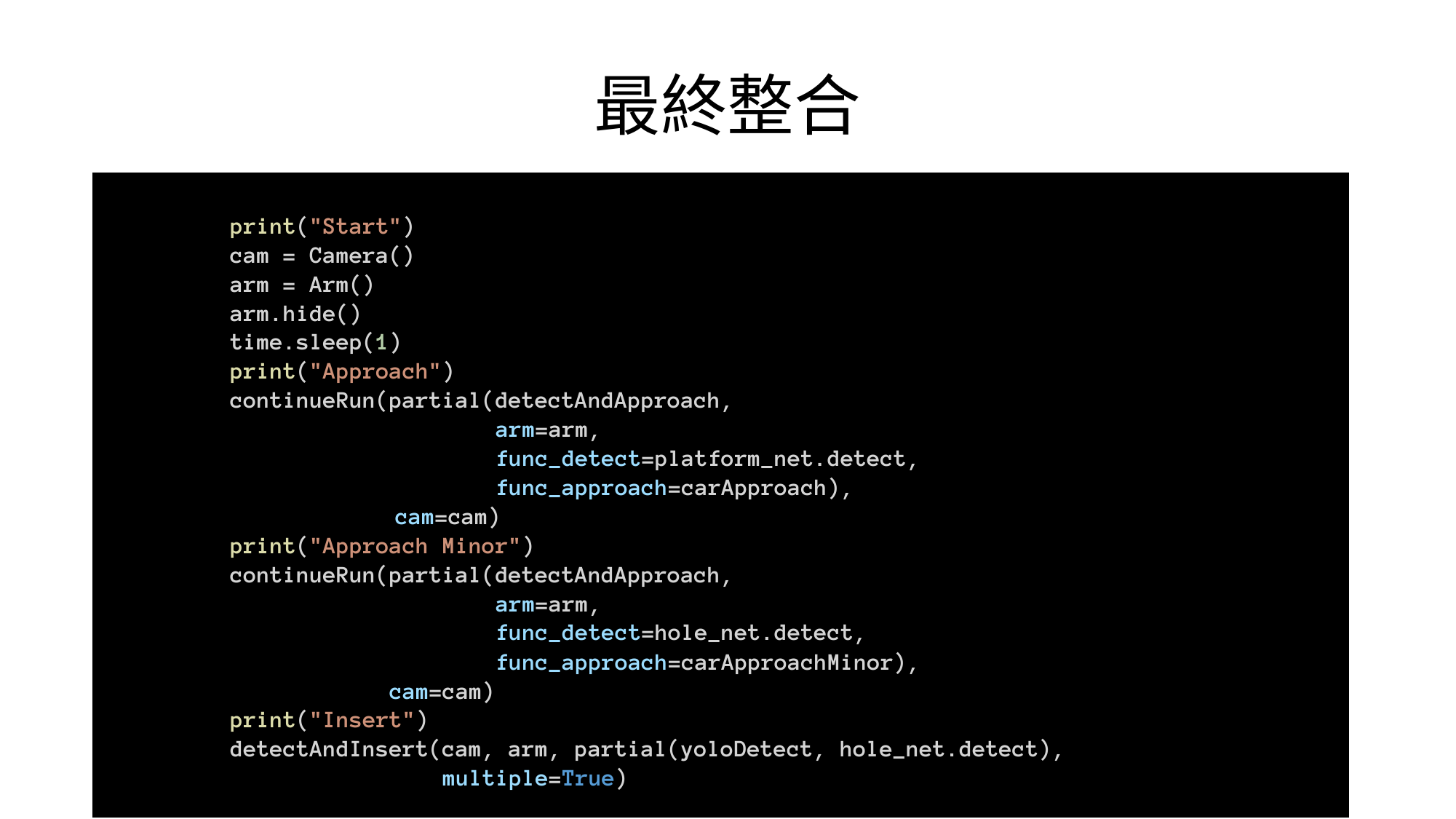

# 最終整合

    print("Start")
    cam = Camera()
    arm = Arm()
    arm.hide()
    time.sleep(1)
    print("Approach")
    continueRun(partial(detectAndApproach,
                        arm=arm,
                        func_detect=platform_net.detect,
                        func_approach=carApproach),
                	cam=cam)
    print("Approach Minor")
    continueRun(partial(detectAndApproach,
                        arm=arm,
                        func_detect=hole_net.detect,
                        func_approach=carApproachMinor),
                cam=cam)
    print("Insert")
    detectAndInsert(cam, arm, partial(yoloDetect, hole_net.detect),
                    multiple=True)